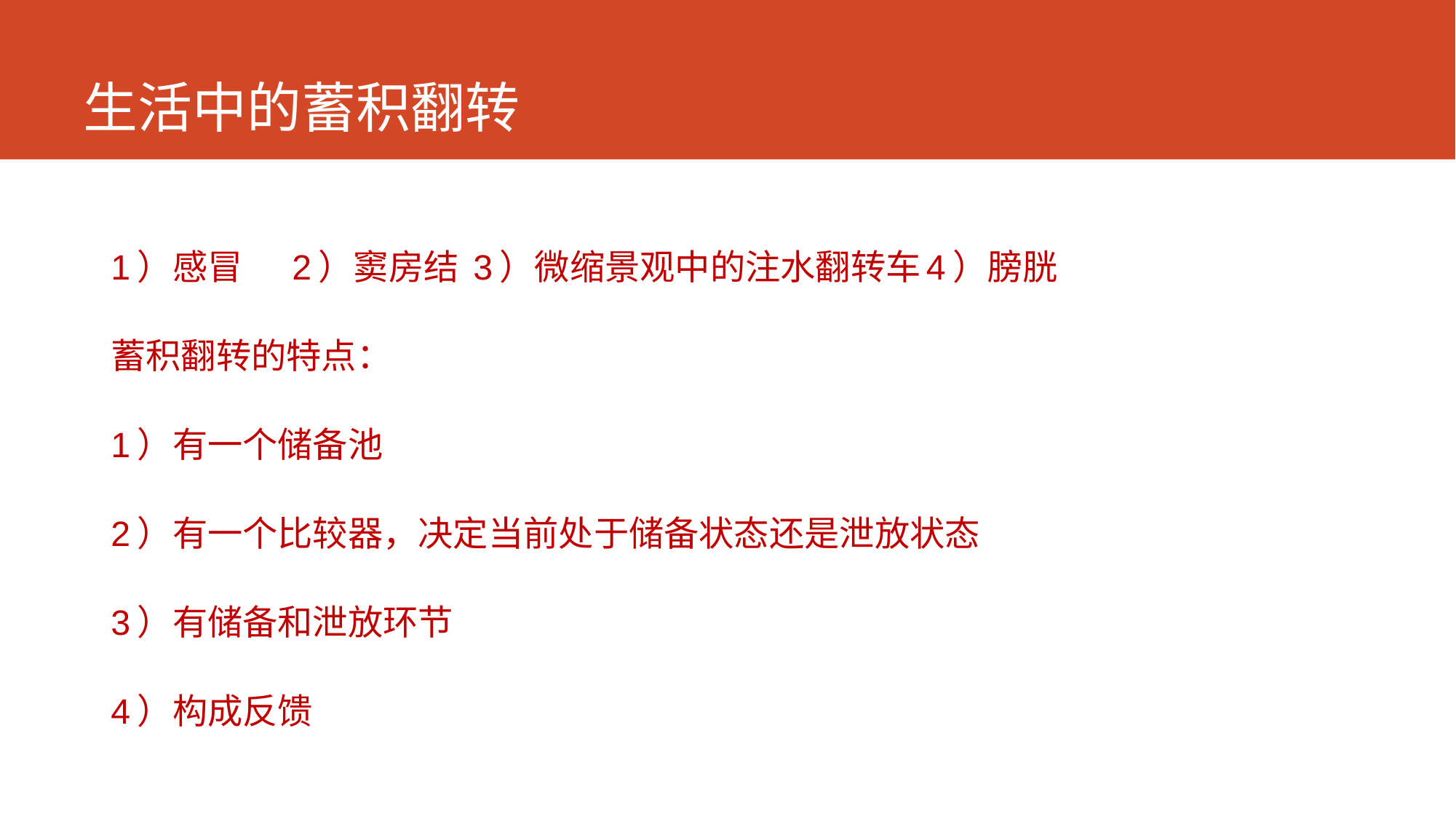

# 生活中的蓄积翻转
1）感冒	2）窦房结	3）微缩景观中的注水翻转车	4）膀胱
蓄积翻转的特点：
1）有一个储备池
2）有一个比较器，决定当前处于储备状态还是泄放状态
3）有储备和泄放环节
4）构成反馈